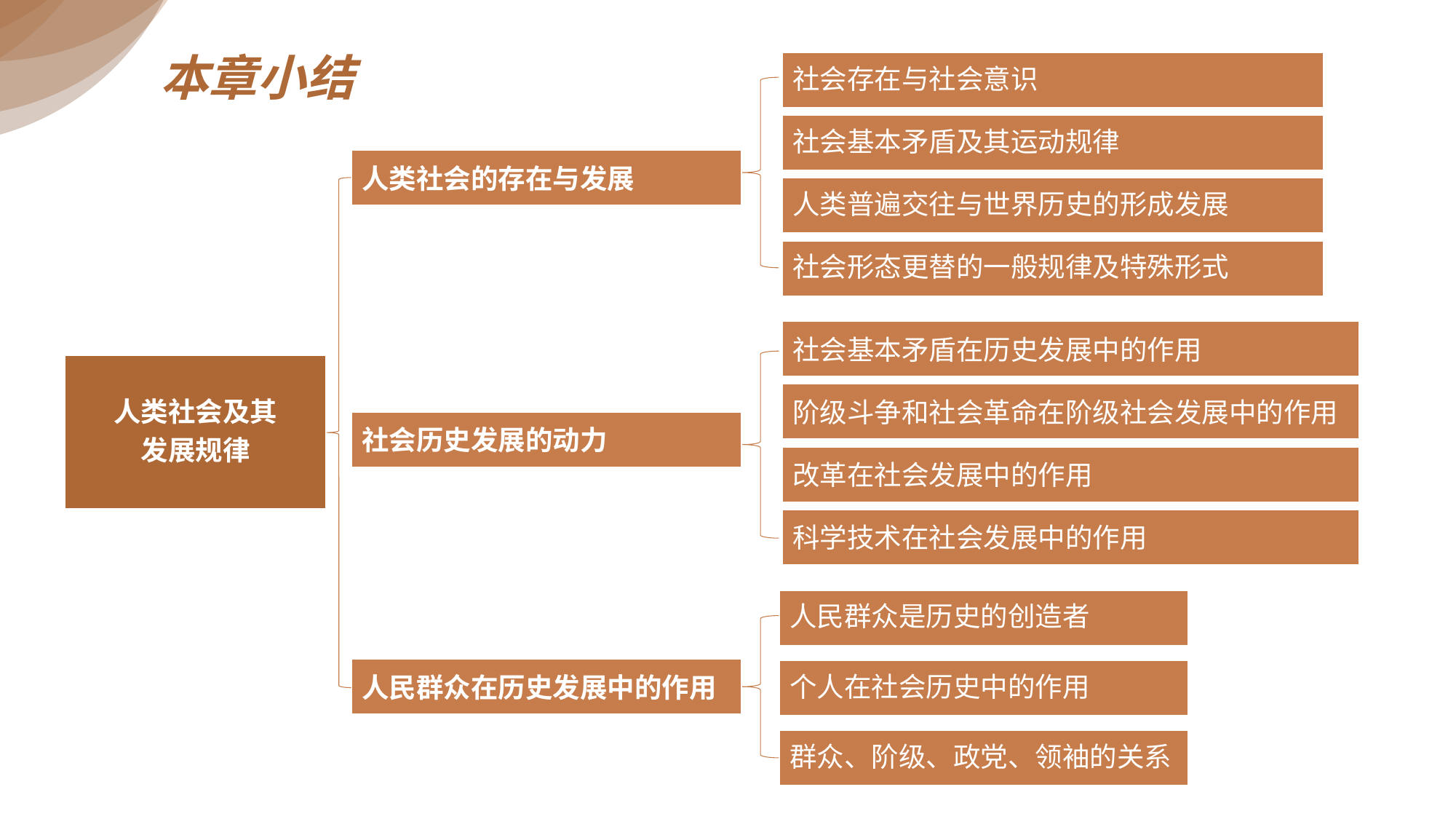

本章小结
本章小结
社会存在与社会意识
社会基本矛盾及其运动规律
人类普遍交往与世界历史的形成发展
社会形态更替的一般规律及特殊形式

人类社会的存在与发展

社会基本矛盾在历史发展中的作用
阶级斗争和社会革命在阶级社会发展中的作用
改革在社会发展中的作用
科学技术在社会发展中的作用

人类社会及其
发展规律
社会历史发展的动力
人民群众是历史的创造者
个人在社会历史中的作用
群众、阶级、政党、领袖的关系

人民群众在历史发展中的作用